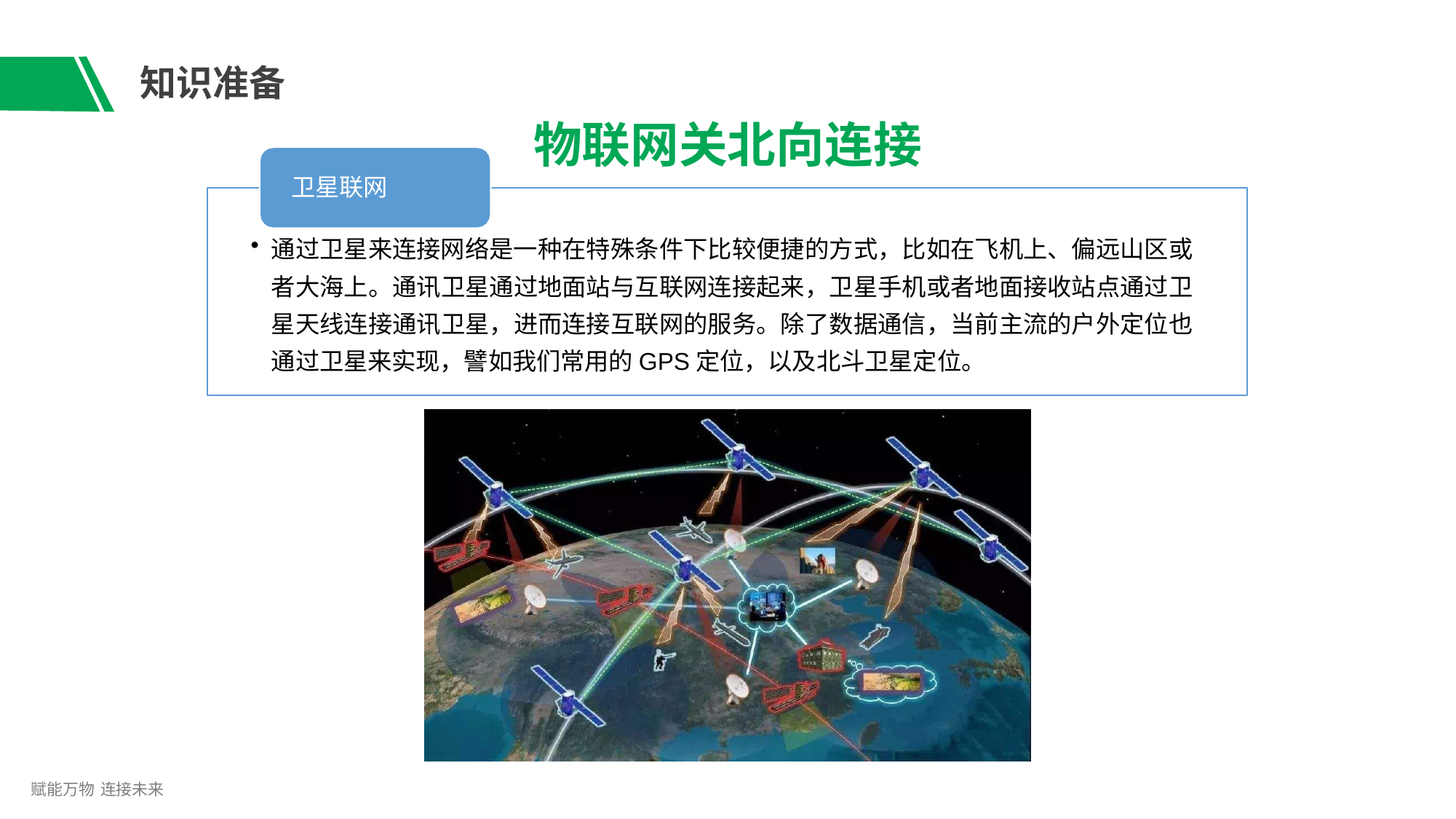

# 知识准备
物联网关北向连接

卫星联网
通过卫星来连接网络是一种在特殊条件下比较便捷的方式，比如在飞机上、偏远山区或 者大海上。通讯卫星通过地面站与互联网连接起来，卫星手机或者地面接收站点通过卫 星天线连接通讯卫星，进而连接互联网的服务。除了数据通信，当前主流的户外定位也 通过卫星来实现，譬如我们常用的GPS定位，以及北斗卫星定位。

赋能万物 连接未来